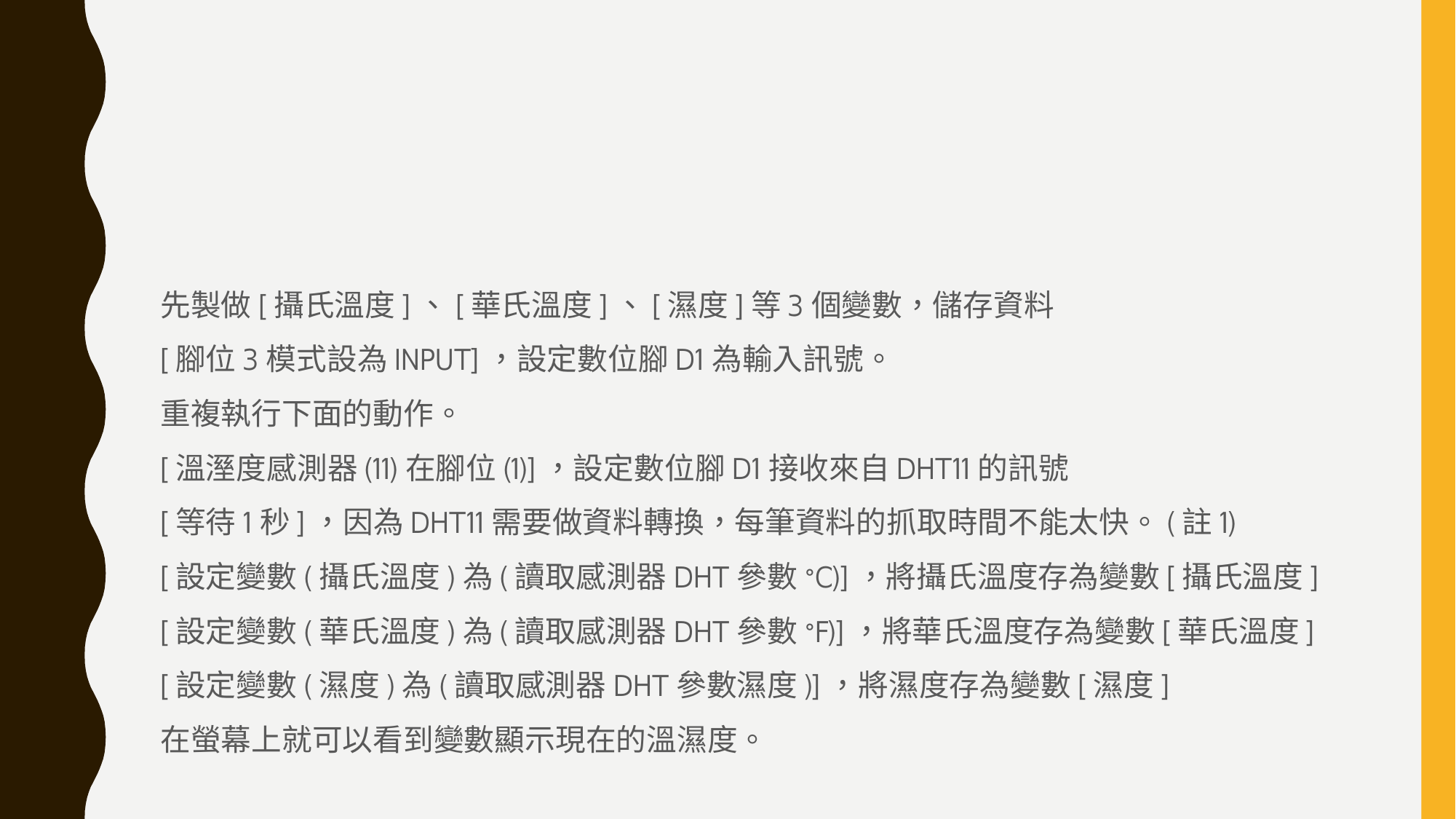

#
先製做[攝氏溫度]、[華氏溫度]、[濕度]等3個變數，儲存資料
[腳位3模式設為INPUT]，設定數位腳D1為輸入訊號。
重複執行下面的動作。
[溫溼度感測器(11)在腳位(1)]，設定數位腳D1接收來自DHT11的訊號
[等待1秒]，因為DHT11需要做資料轉換，每筆資料的抓取時間不能太快。(註1)
[設定變數(攝氏溫度)為(讀取感測器DHT參數°C)]，將攝氏溫度存為變數[攝氏溫度]
[設定變數(華氏溫度)為(讀取感測器DHT參數°F)]，將華氏溫度存為變數[華氏溫度]
[設定變數(濕度)為(讀取感測器DHT參數濕度)]，將濕度存為變數[濕度]
在螢幕上就可以看到變數顯示現在的溫濕度。